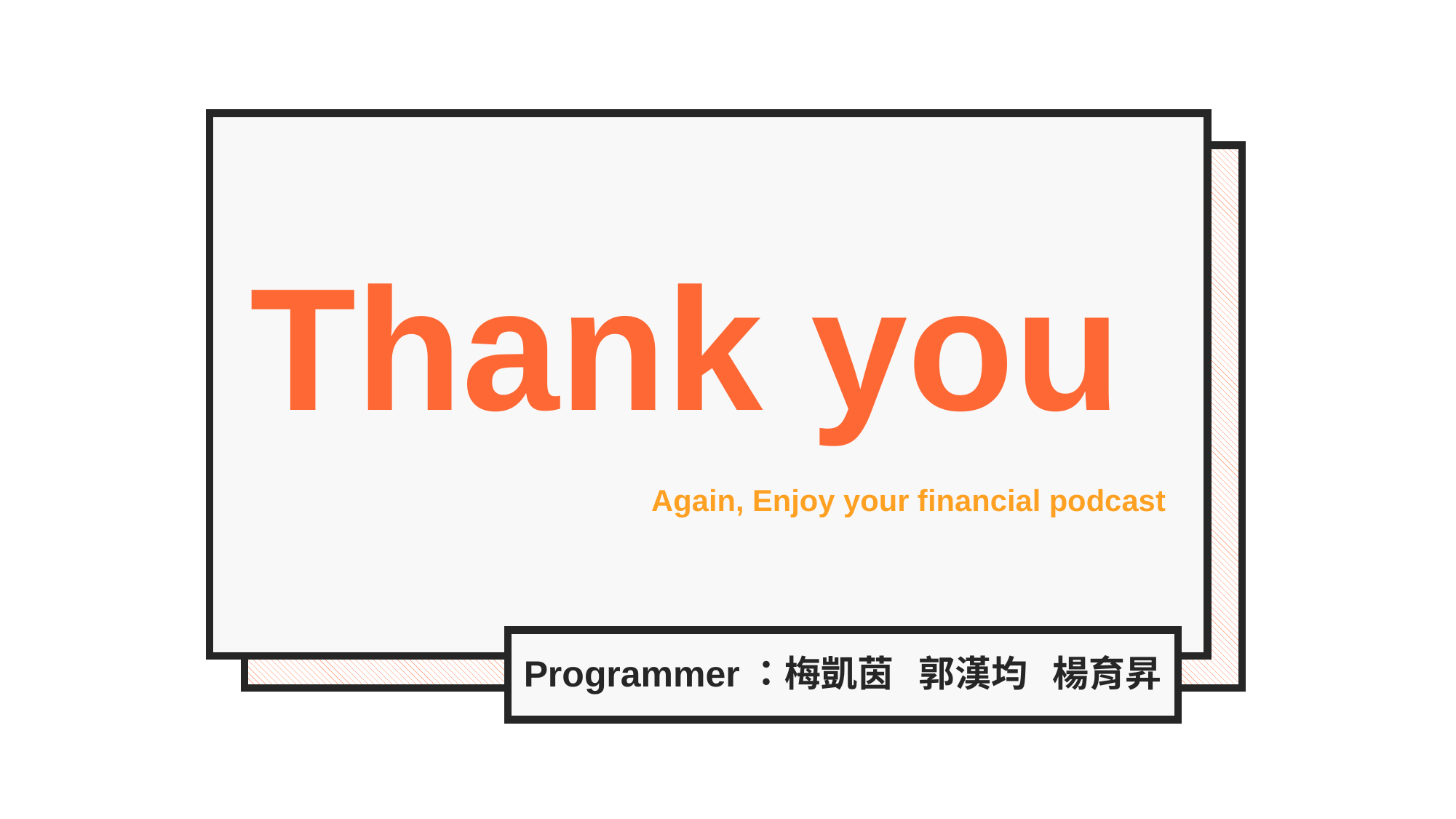

Thank you
Again, Enjoy your financial podcast

Programmer：梅凱茵   郭漢均   楊育昇